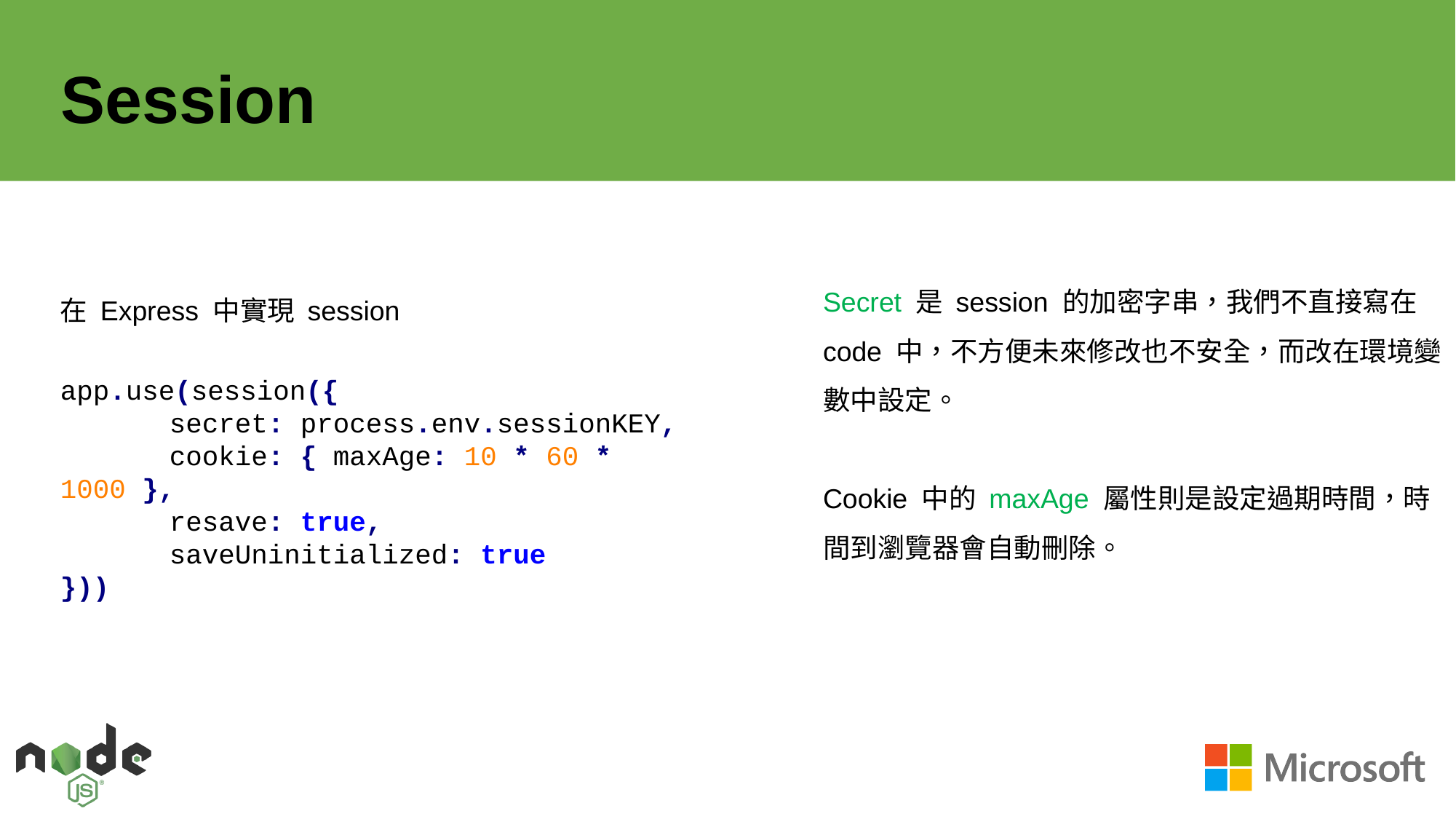

# Session

Secret 是 session 的加密字串，我們不直接寫在 code 中，不方便未來修改也不安全，而改在環境變數中設定。

Cookie 中的 maxAge 屬性則是設定過期時間，時間到瀏覽器會自動刪除。

在 Express 中實現 session
app.use(session({
	secret: process.env.sessionKEY,
	cookie: { maxAge: 10 * 60 * 1000 },
	resave: true,
	saveUninitialized: true
}))